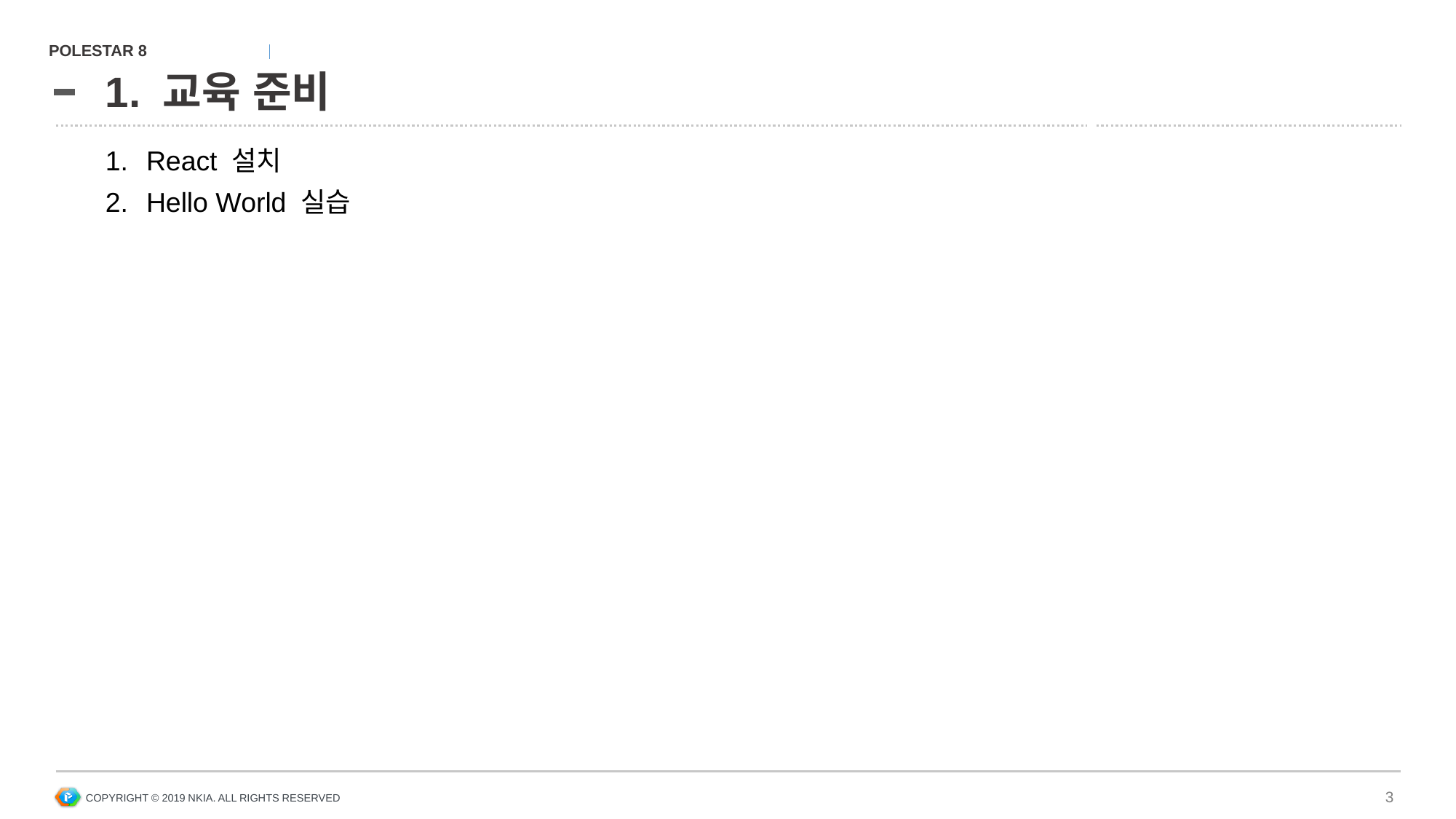

# 1. 교육 준비
React 설치
Hello World 실습